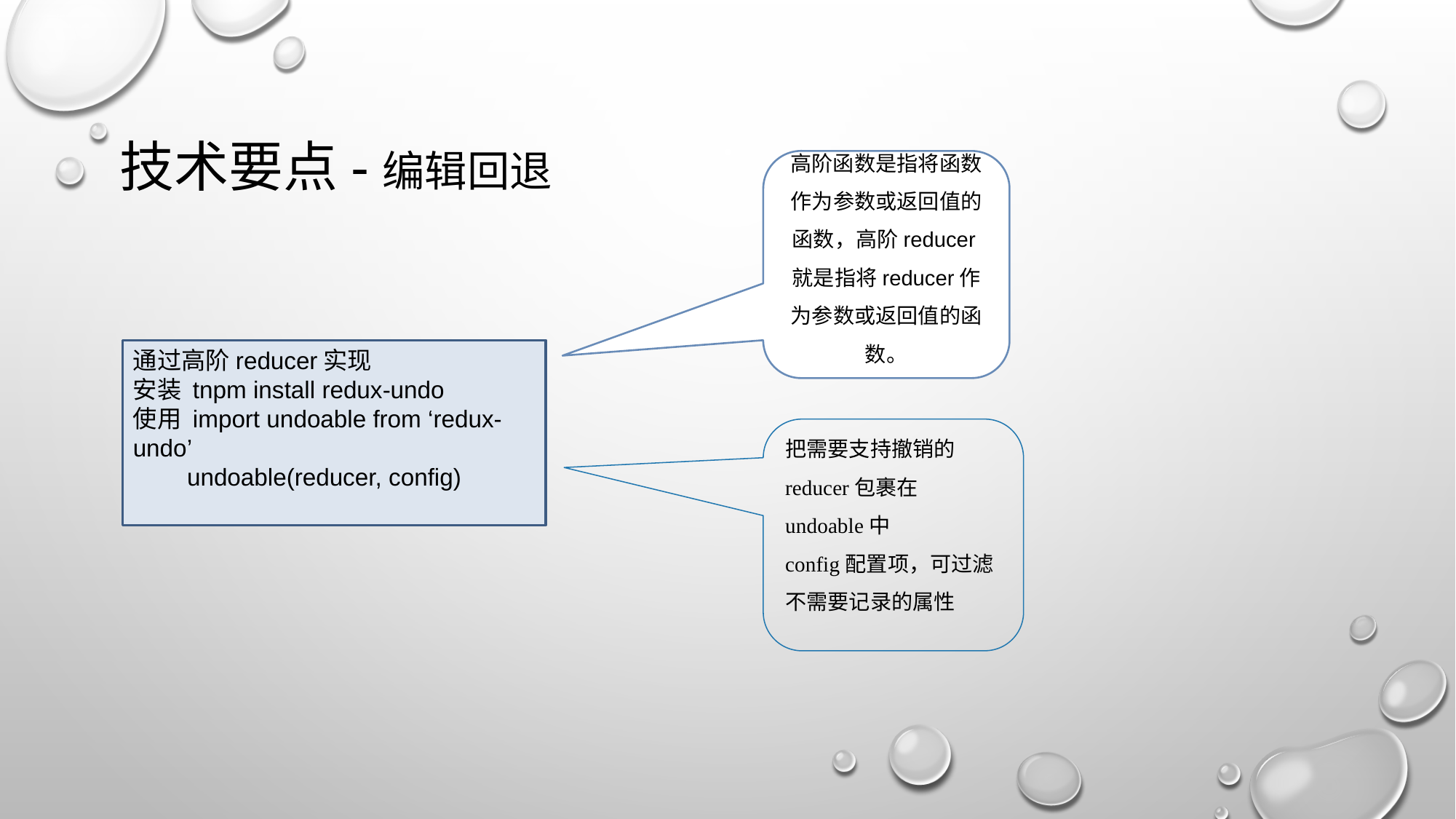

# 技术要点-编辑回退
高阶函数是指将函数作为参数或返回值的函数，高阶reducer就是指将reducer作为参数或返回值的函数。
通过高阶reducer实现
安装 tnpm install redux-undo
使用 import undoable from ‘redux-undo’
        undoable(reducer, config)

把需要支持撤销的reducer包裹在undoable中
config配置项，可过滤不需要记录的属性